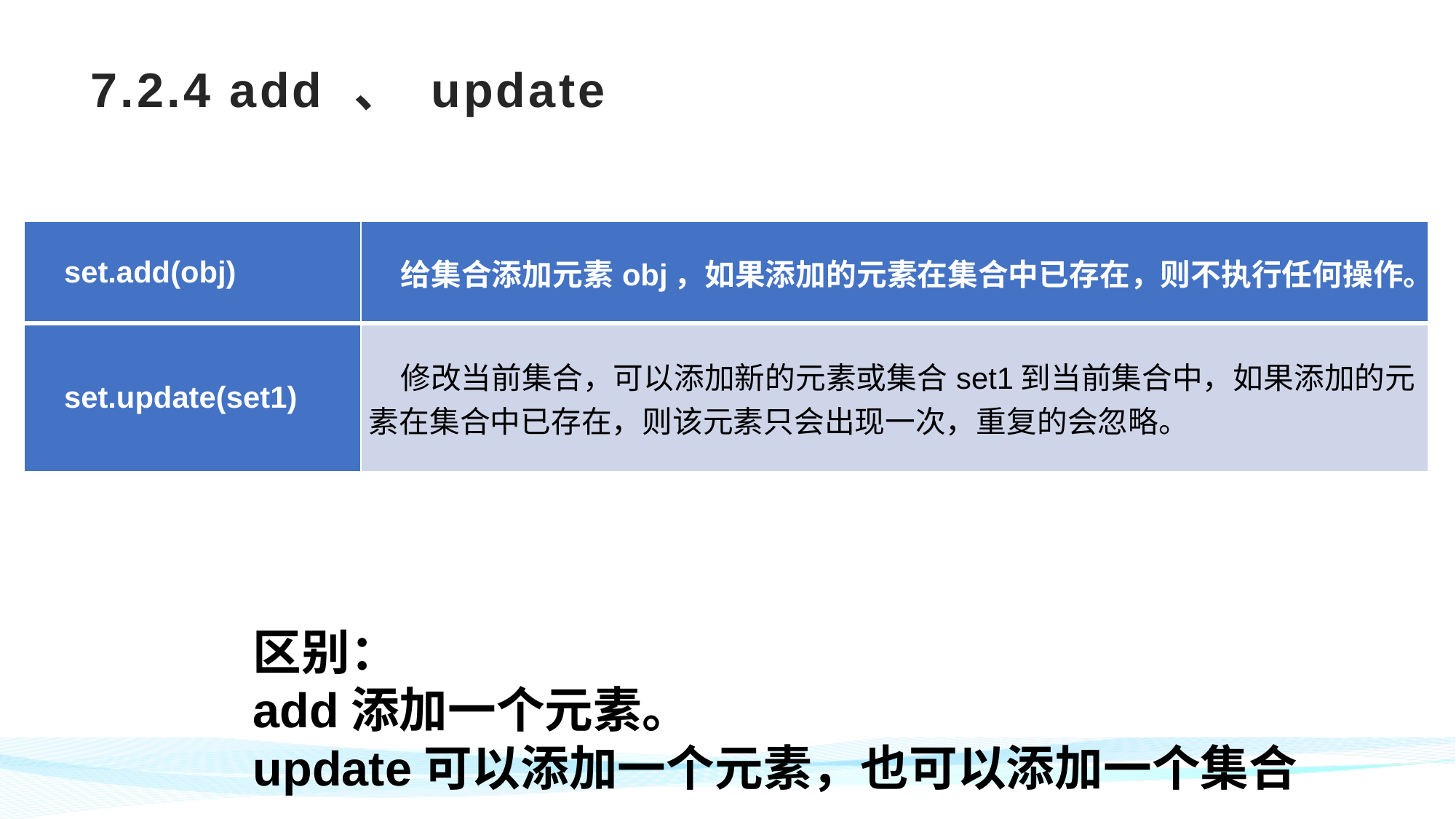

# 7.2.4 add 、 update
| set.add(obj) | 给集合添加元素obj，如果添加的元素在集合中已存在，则不执行任何操作。 |
| --- | --- |
| set.update(set1) | 修改当前集合，可以添加新的元素或集合set1到当前集合中，如果添加的元素在集合中已存在，则该元素只会出现一次，重复的会忽略。 |
区别：
add添加一个元素。
update可以添加一个元素，也可以添加一个集合
81